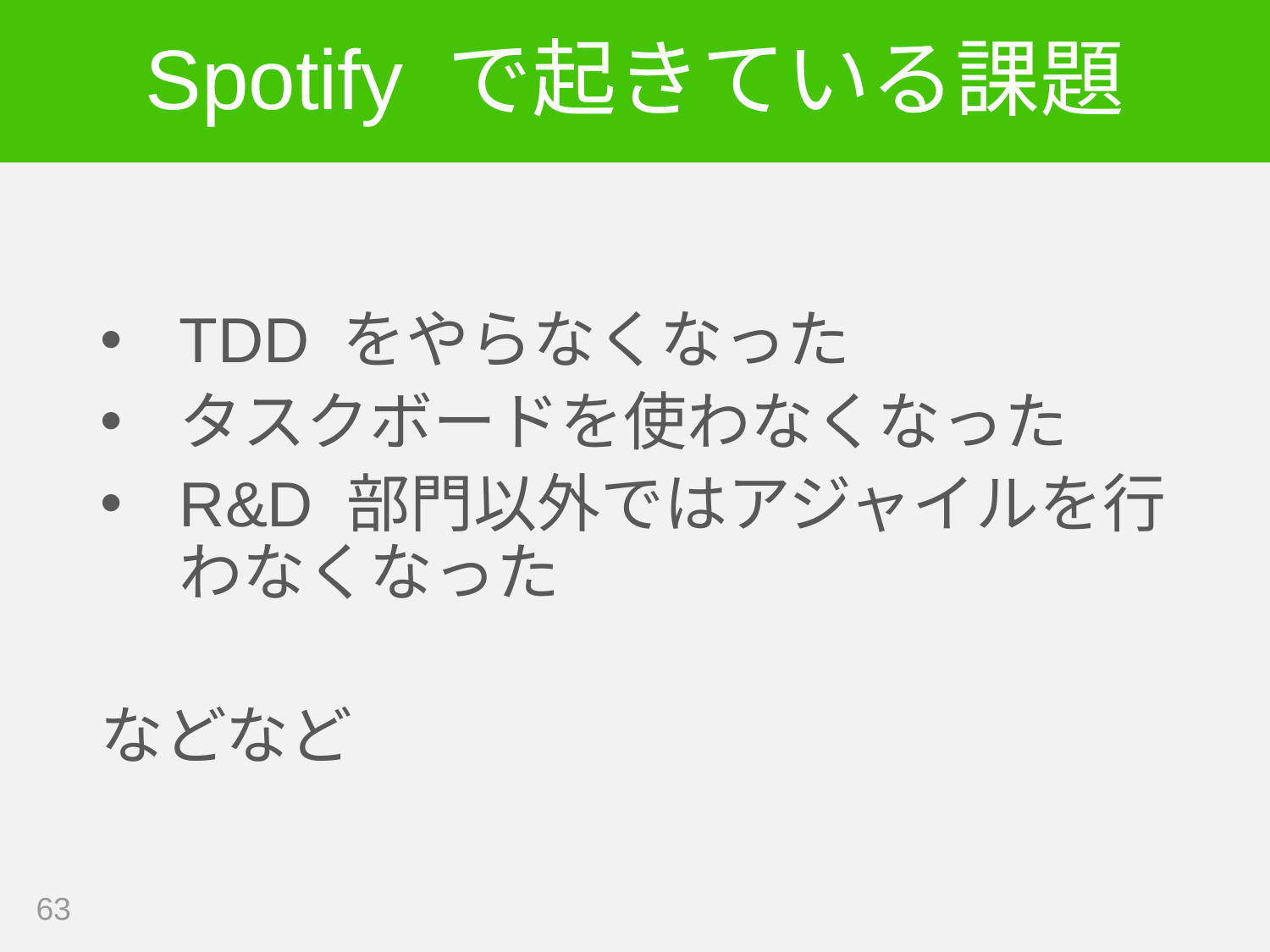

# Spotify で起きている課題
TDD をやらなくなった
タスクボードを使わなくなった
R&D 部門以外ではアジャイルを行わなくなった

などなど
63